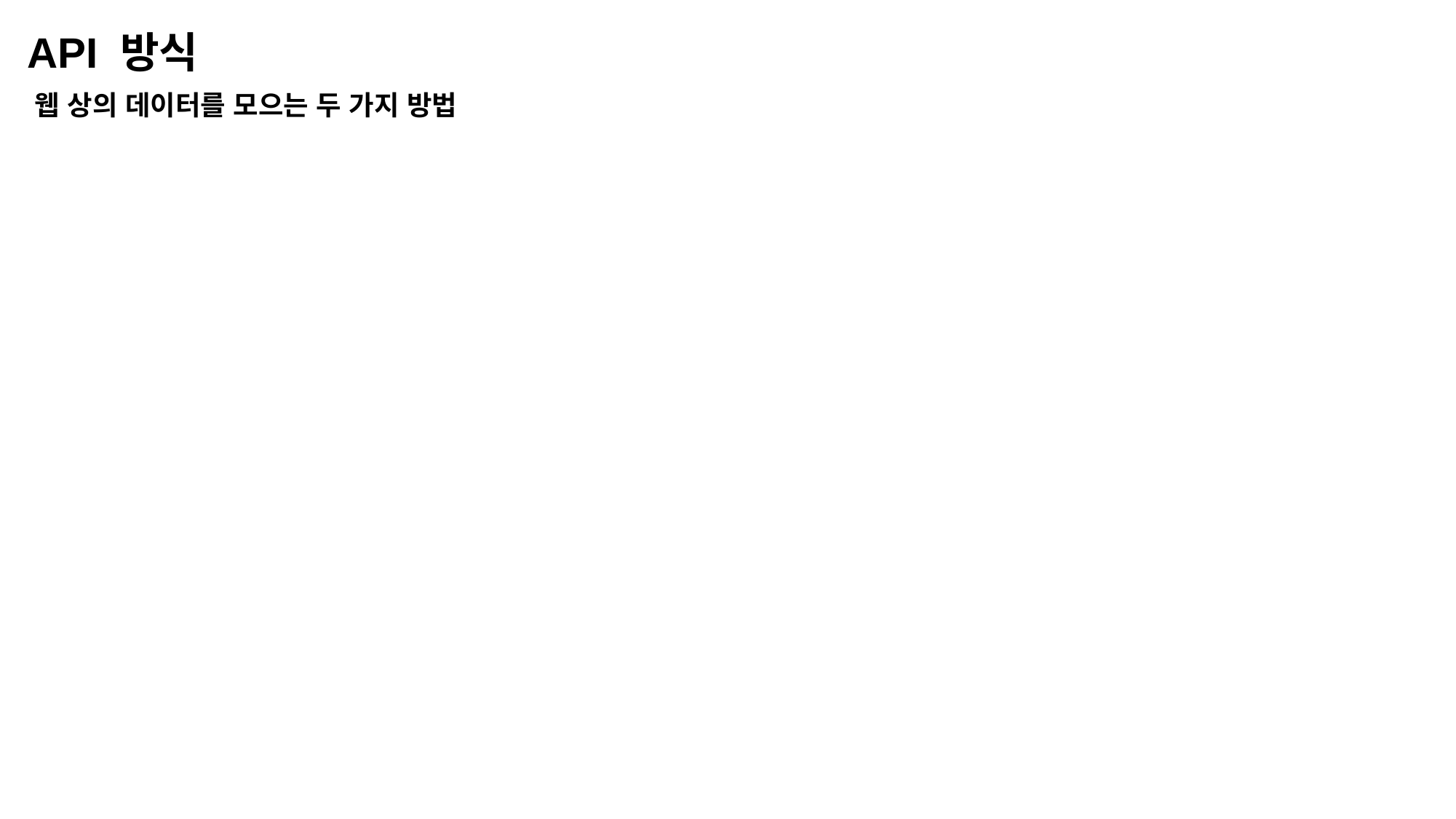

API 방식
웹 상의 데이터를 모으는 두 가지 방법